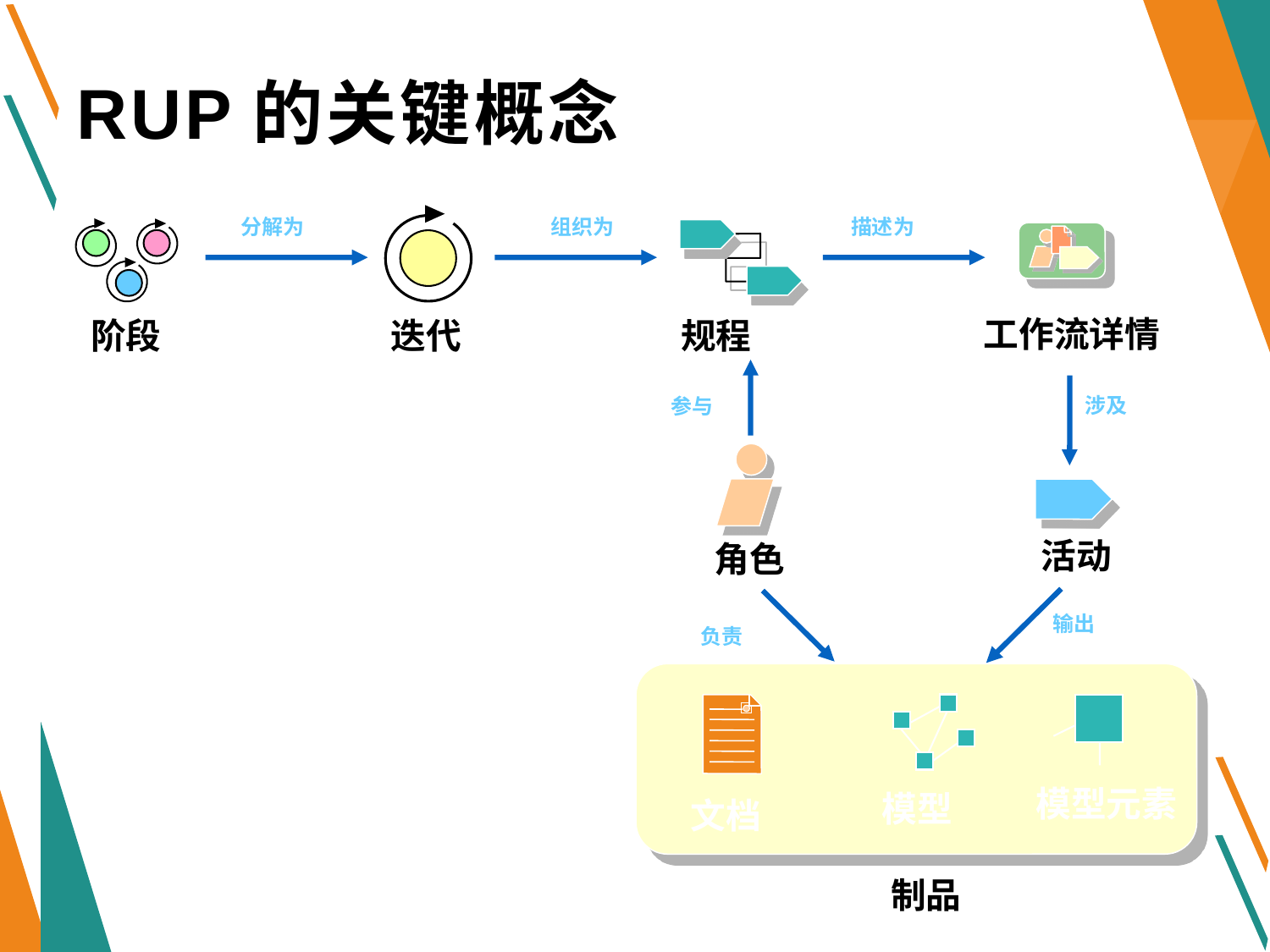

# RUP的关键概念

分解为
组织为
描述为

阶段
迭代
规程
工作流详情

涉及
参与

活动
角色

输出
负责

模型
文档
模型元素
制品